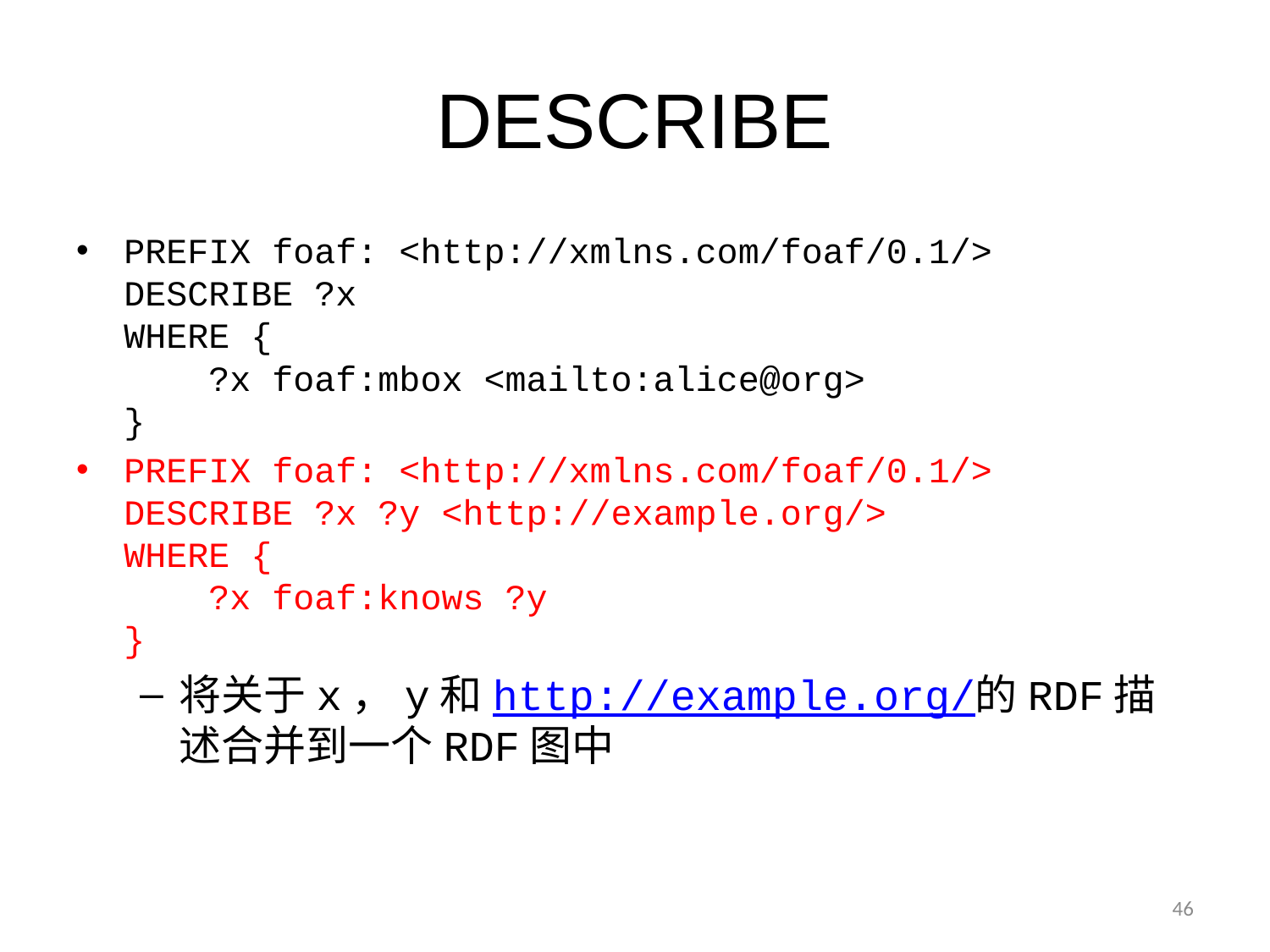

# DESCRIBE
PREFIX foaf: <http://xmlns.com/foaf/0.1/>
DESCRIBE ?x
WHERE {
    ?x foaf:mbox <mailto:alice@org>
}
PREFIX foaf: <http://xmlns.com/foaf/0.1/>
DESCRIBE ?x ?y <http://example.org/>
WHERE {
    ?x foaf:knows ?y
}
将关于x，y和http://example.org/的RDF描述合并到一个RDF图中
46